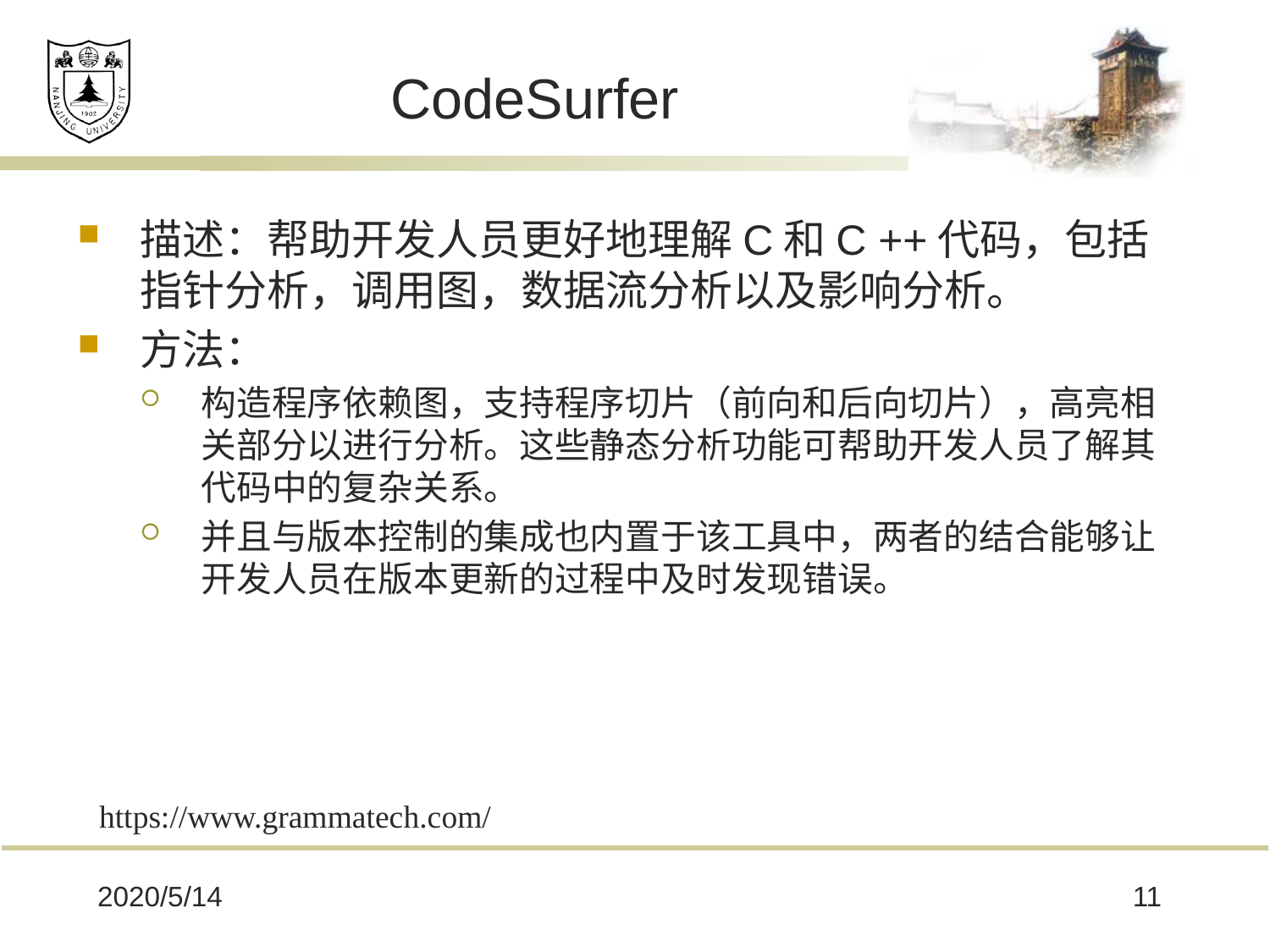

# CodeSurfer
描述：帮助开发人员更好地理解C和C ++代码，包括指针分析，调用图，数据流分析以及影响分析。
方法：
构造程序依赖图，支持程序切片（前向和后向切片），高亮相关部分以进行分析。这些静态分析功能可帮助开发人员了解其代码中的复杂关系。
并且与版本控制的集成也内置于该工具中，两者的结合能够让开发人员在版本更新的过程中及时发现错误。
https://www.grammatech.com/
2020/5/14
11